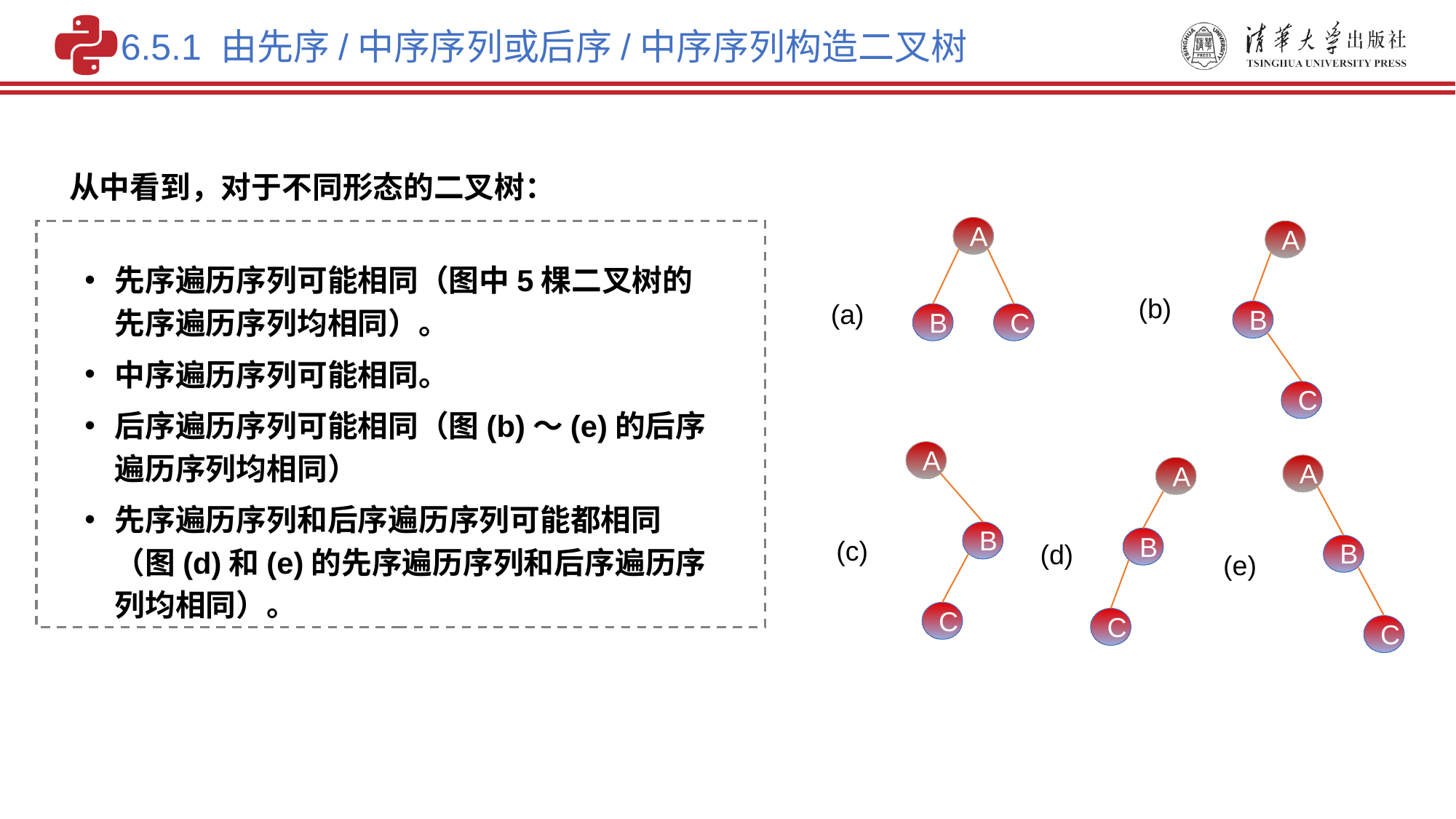

6.5.1 由先序/中序序列或后序/中序序列构造二叉树
从中看到，对于不同形态的二叉树：
A
B
C

A
B
C
先序遍历序列可能相同（图中5棵二叉树的先序遍历序列均相同）。
中序遍历序列可能相同。
后序遍历序列可能相同（图(b)～(e)的后序遍历序列均相同）
先序遍历序列和后序遍历序列可能都相同（图(d)和(e)的先序遍历序列和后序遍历序列均相同）。
(b)
(a)
A
B
C
A
B
C
A
B
C
(c)
(d)
(e)